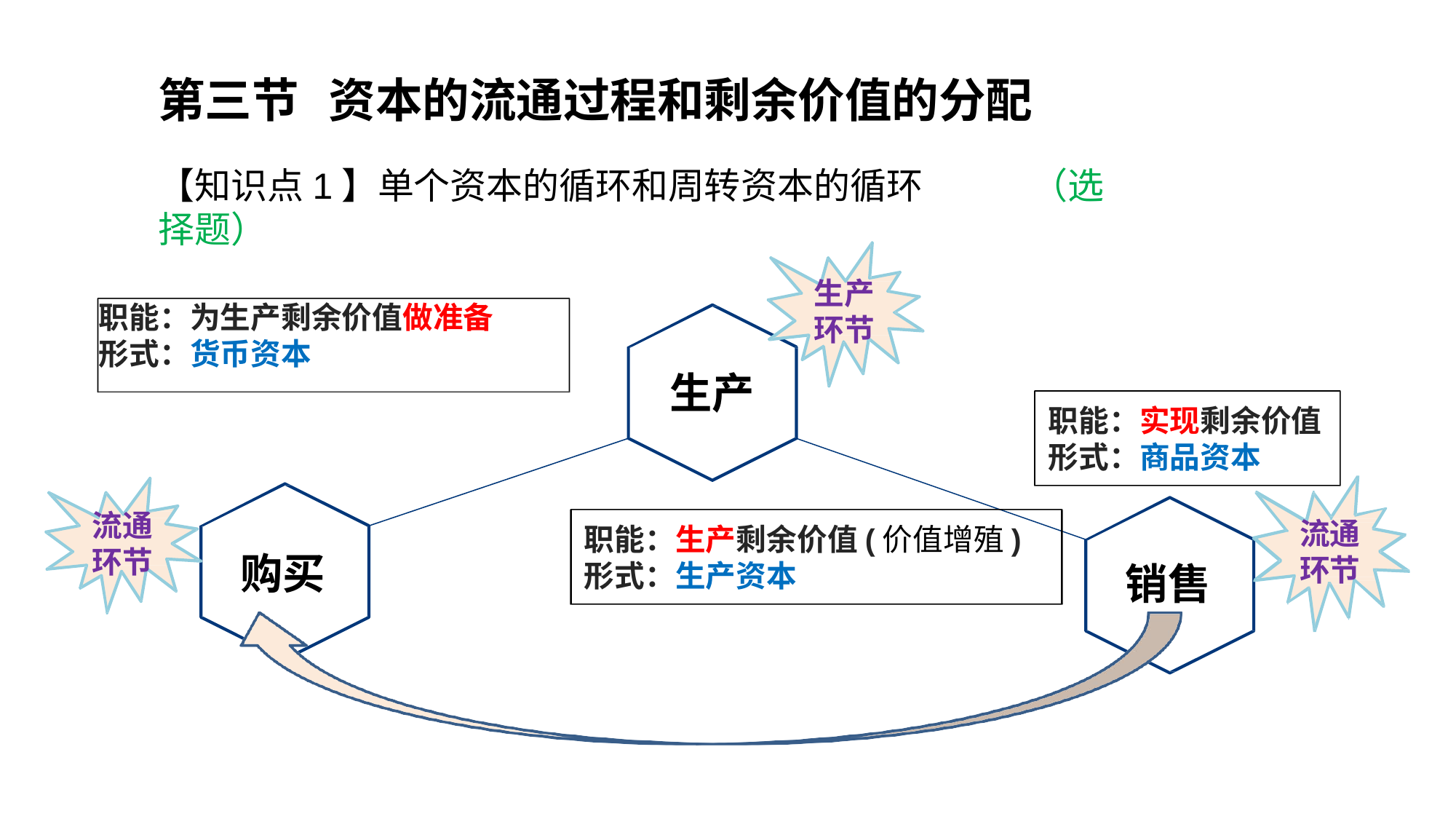

四章

# 第三节	资本的流通过程和剩余价值的分配
【知识点1】单个资本的循环和周转资本的循环	（选择题）

生产 环节

职能：为生产剩余价值做准备 形式：货币资本

生产

职能：实现剩余价值 形式：商品资本

流通 环节

流通 环节
职能：生产剩余价值(价值增殖) 形式：生产资本
购买
销售